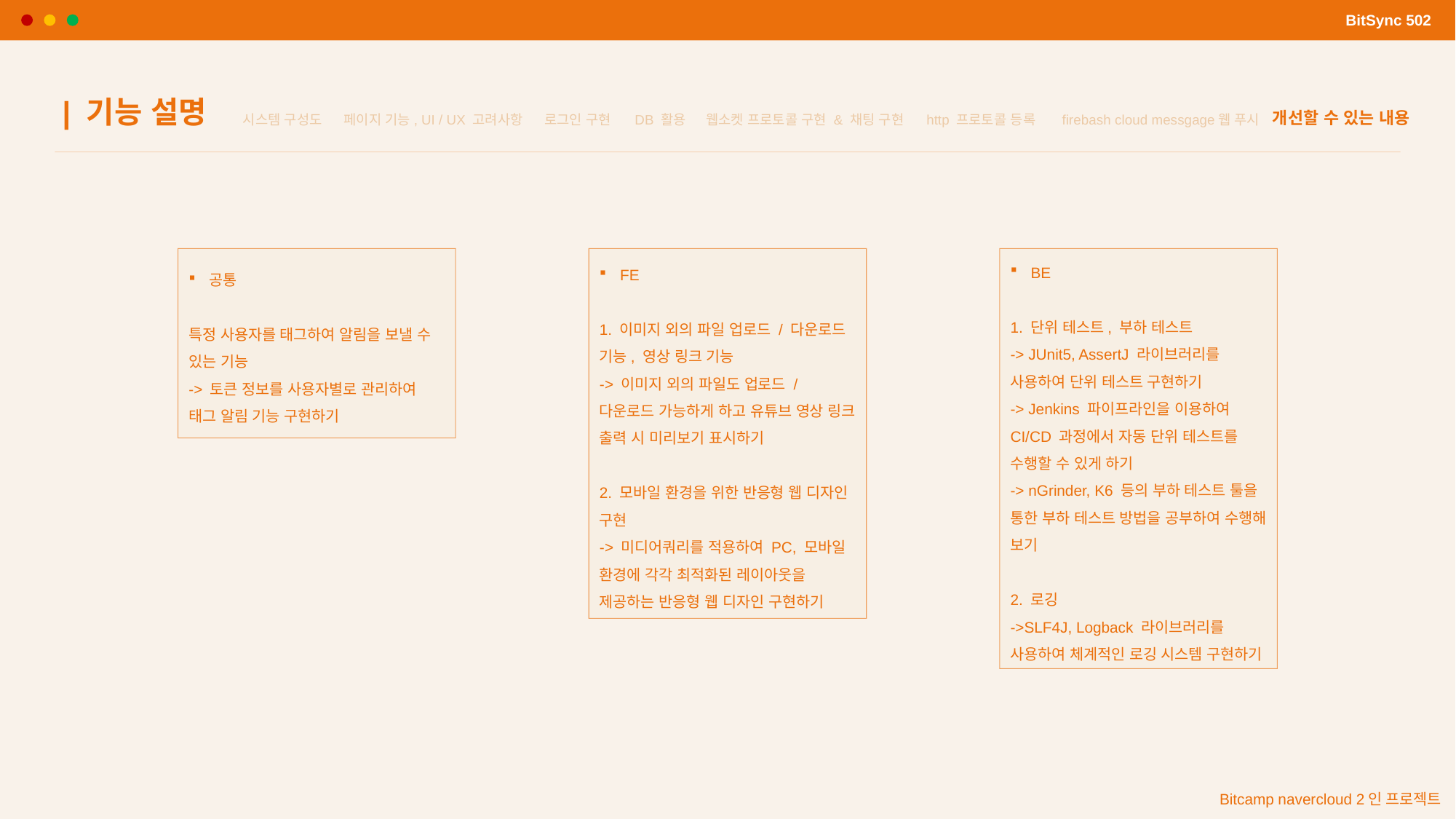

BitSync 502

| 기능 설명
개선할 수 있는 내용
시스템 구성도
페이지 기능, UI / UX 고려사항
로그인 구현
DB 활용
웹소켓 프로토콜 구현 & 채팅 구현
http 프로토콜 등록
firebash cloud messgage웹 푸시
공통

특정 사용자를 태그하여 알림을 보낼 수 있는 기능
-> 토큰 정보를 사용자별로 관리하여 태그 알림 기능 구현하기
FE

1. 이미지 외의 파일 업로드 / 다운로드 기능, 영상 링크 기능
-> 이미지 외의 파일도 업로드 / 다운로드 가능하게 하고 유튜브 영상 링크 출력 시 미리보기 표시하기

2. 모바일 환경을 위한 반응형 웹 디자인 구현
-> 미디어쿼리를 적용하여 PC, 모바일 환경에 각각 최적화된 레이아웃을 제공하는 반응형 웹 디자인 구현하기
BE

1. 단위 테스트, 부하 테스트
-> JUnit5, AssertJ 라이브러리를 사용하여 단위 테스트 구현하기
-> Jenkins 파이프라인을 이용하여 CI/CD 과정에서 자동 단위 테스트를 수행할 수 있게 하기
-> nGrinder, K6 등의 부하 테스트 툴을 통한 부하 테스트 방법을 공부하여 수행해 보기

2. 로깅
->SLF4J, Logback 라이브러리를 사용하여 체계적인 로깅 시스템 구현하기
Bitcamp navercloud 2인 프로젝트